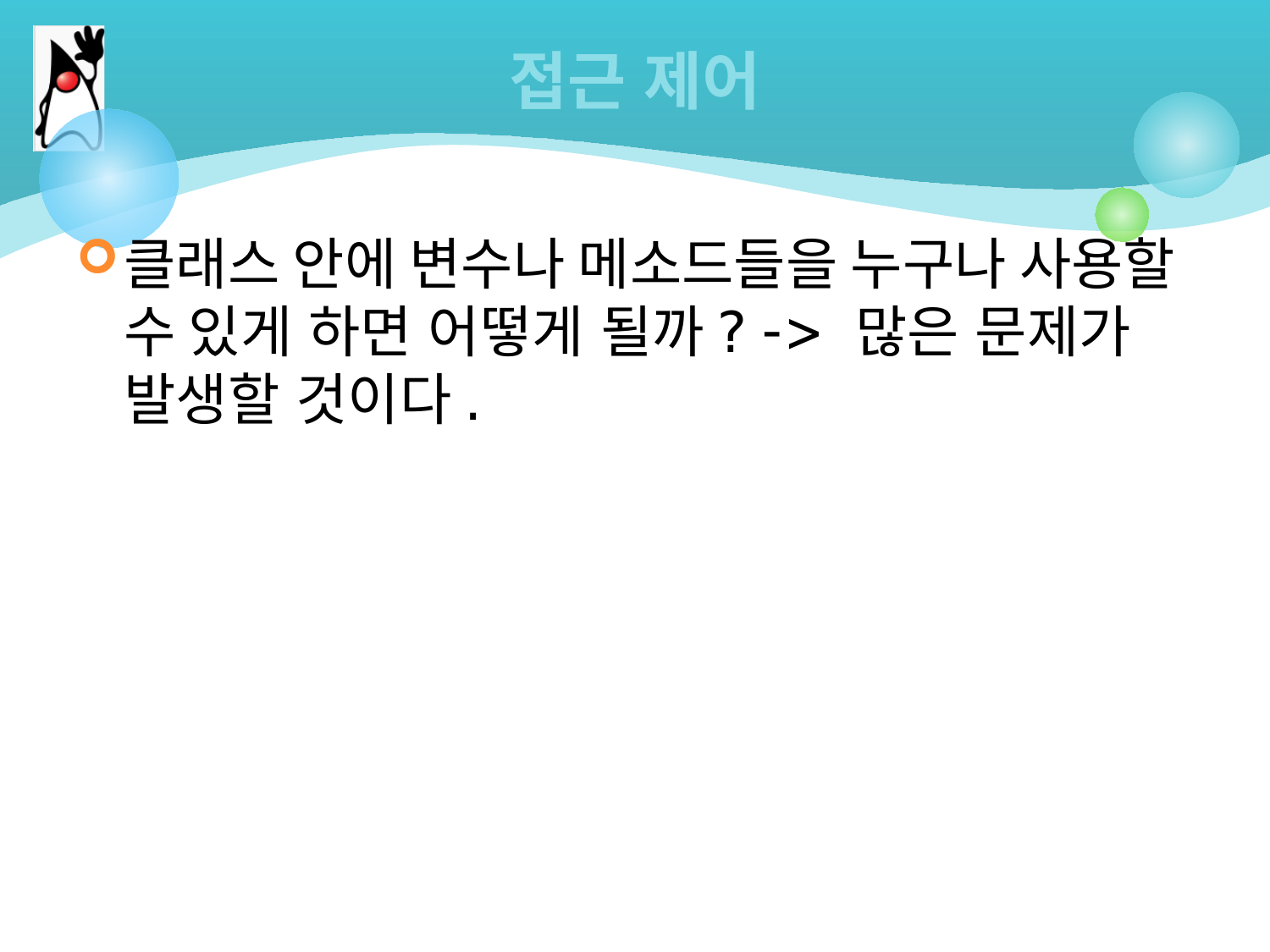

# 접근 제어
클래스 안에 변수나 메소드들을 누구나 사용할 수 있게 하면 어떻게 될까? -> 많은 문제가 발생할 것이다.